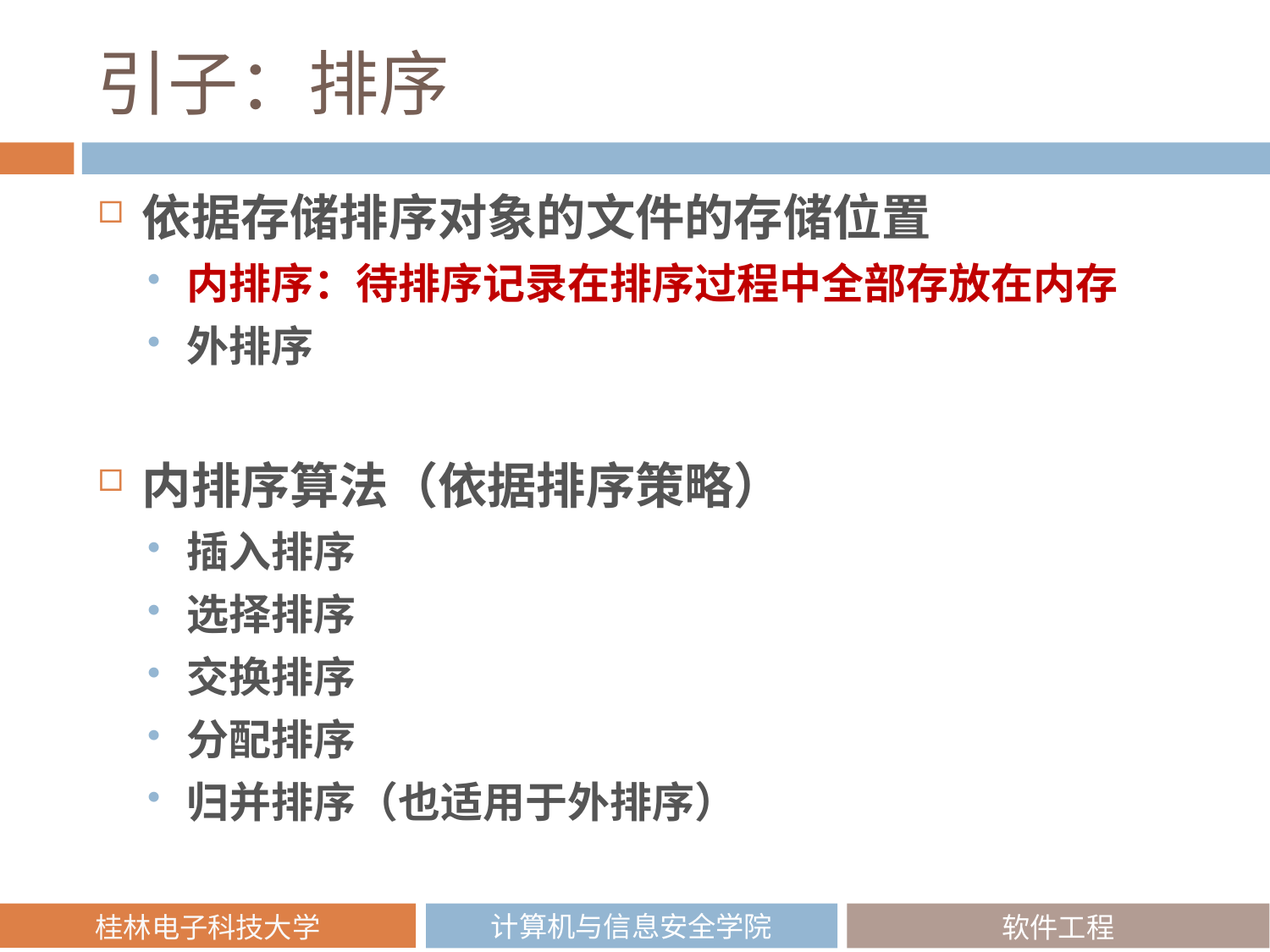

# 引子：排序
依据存储排序对象的文件的存储位置
内排序：待排序记录在排序过程中全部存放在内存
外排序

内排序算法（依据排序策略）
插入排序
选择排序
交换排序
分配排序
归并排序（也适用于外排序）